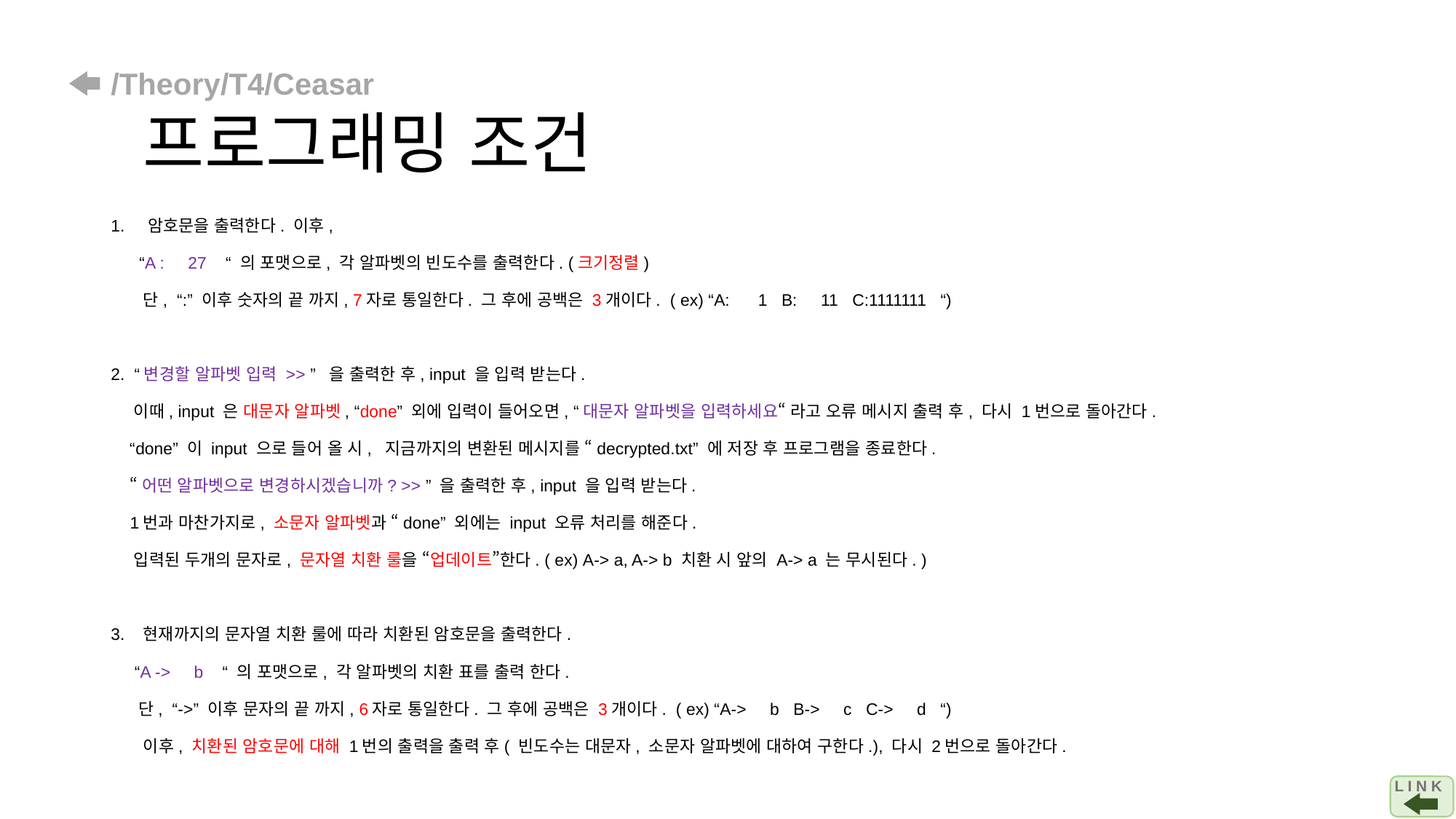

# /Theory/T4/Ceasar 프로그래밍 조건

1.    암호문을 출력한다. 이후,
      “A :     27    “ 의 포맷으로, 각 알파벳의 빈도수를 출력한다. (크기정렬)
      단,  “:” 이후 숫자의 끝 까지, 7자로 통일한다. 그 후에 공백은 3개이다.  ( ex) “A:      1   B:     11   C:1111111   “)

2.  “변경할 알파벳 입력 >> ”  을 출력한 후, input 을 입력 받는다.
    이때, input 은 대문자 알파벳, “done” 외에 입력이 들어오면, “대문자 알파벳을 입력하세요“ 라고 오류 메시지 출력 후, 다시 1번으로 돌아간다.
    “done” 이 input 으로 들어 올 시,  지금까지의 변환된 메시지를 “decrypted.txt” 에 저장 후 프로그램을 종료한다.
    “어떤 알파벳으로 변경하시겠습니까? >> ” 을 출력한 후, input 을 입력 받는다.
    1번과 마찬가지로, 소문자 알파벳과 “done” 외에는 input 오류 처리를 해준다.
    입력된 두개의 문자로, 문자열 치환 룰을 “업데이트”한다. ( ex) A-> a, A-> b 치환 시 앞의 A-> a 는 무시된다. )

3.   현재까지의 문자열 치환 룰에 따라 치환된 암호문을 출력한다.
     “A ->     b    “ 의 포맷으로, 각 알파벳의 치환 표를 출력 한다.
     단,  “->” 이후 문자의 끝 까지, 6자로 통일한다. 그 후에 공백은 3개이다.  ( ex) “A->     b   B->     c   C->     d   “)
      이후, 치환된 암호문에 대해 1번의 출력을 출력 후( 빈도수는 대문자, 소문자 알파벳에 대하여 구한다.), 다시 2번으로 돌아간다.

L I N K